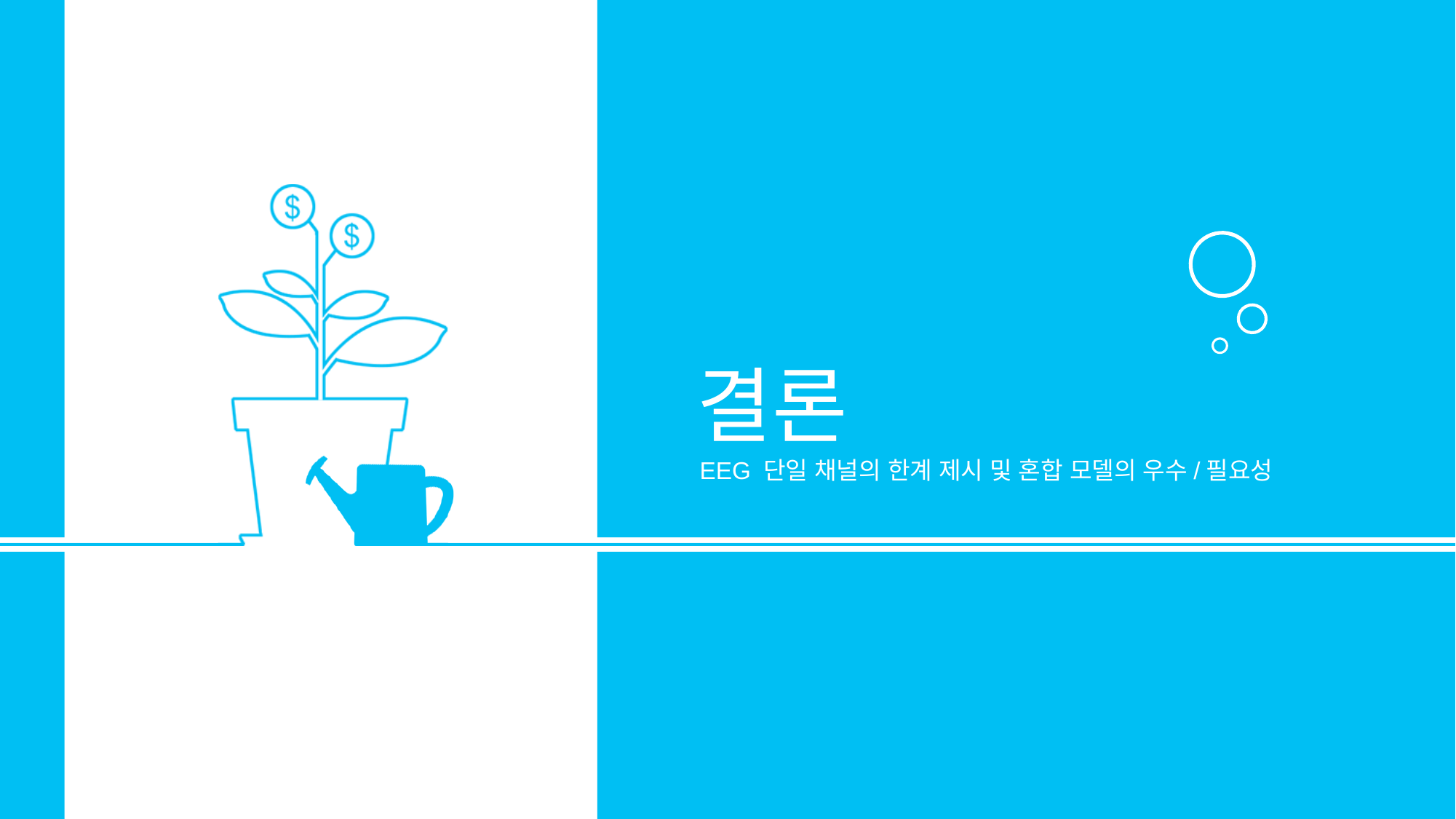

결론
EEG 단일 채널의 한계 제시 및 혼합 모델의 우수/필요성